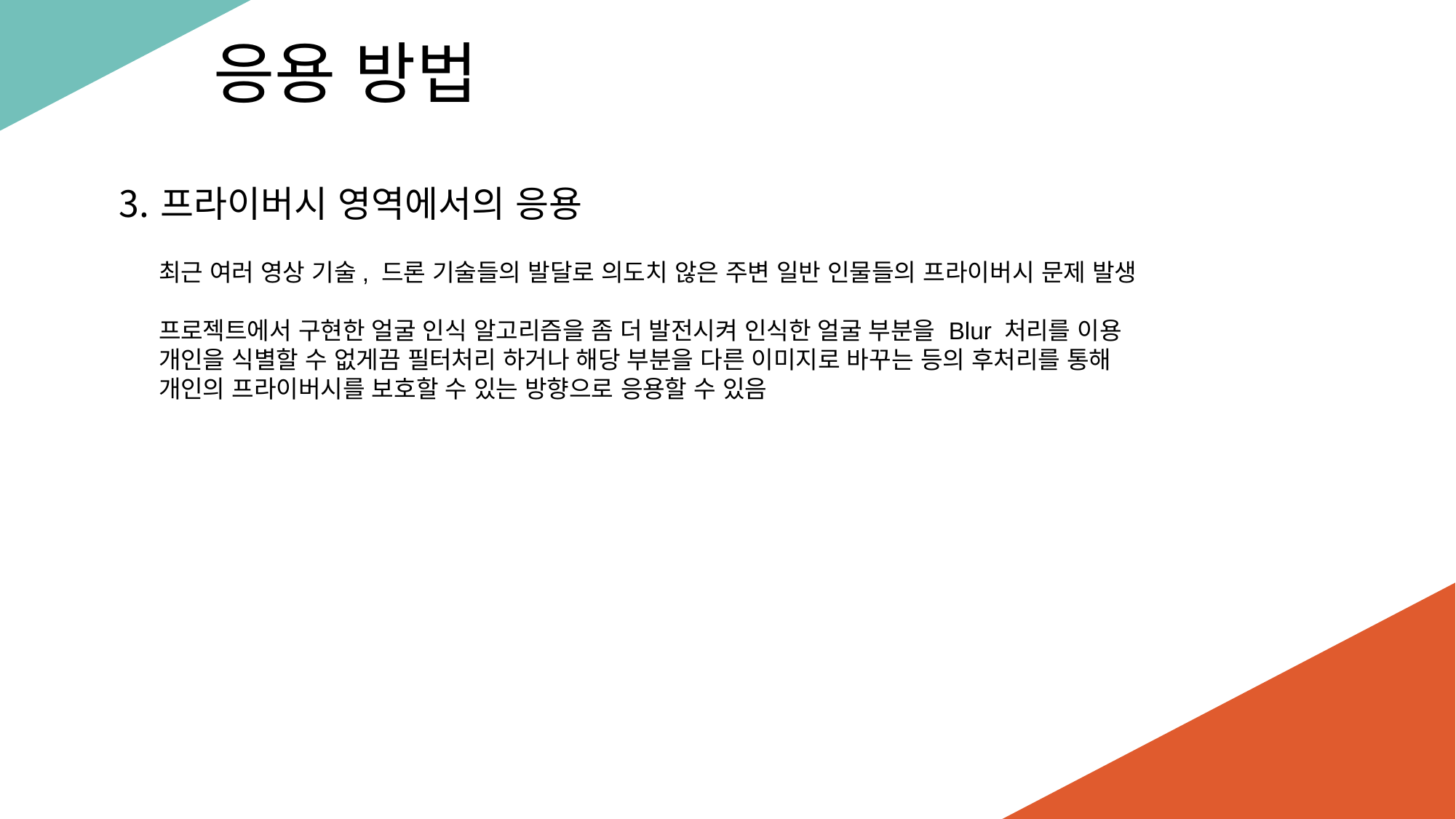

응용 방법
프라이버시 영역에서의 응용

     최근 여러 영상 기술, 드론 기술들의 발달로 의도치 않은 주변 일반 인물들의 프라이버시 문제 발생

     프로젝트에서 구현한 얼굴 인식 알고리즘을 좀 더 발전시켜 인식한 얼굴 부분을 Blur 처리를 이용
     개인을 식별할 수 없게끔 필터처리 하거나 해당 부분을 다른 이미지로 바꾸는 등의 후처리를 통해
     개인의 프라이버시를 보호할 수 있는 방향으로 응용할 수 있음